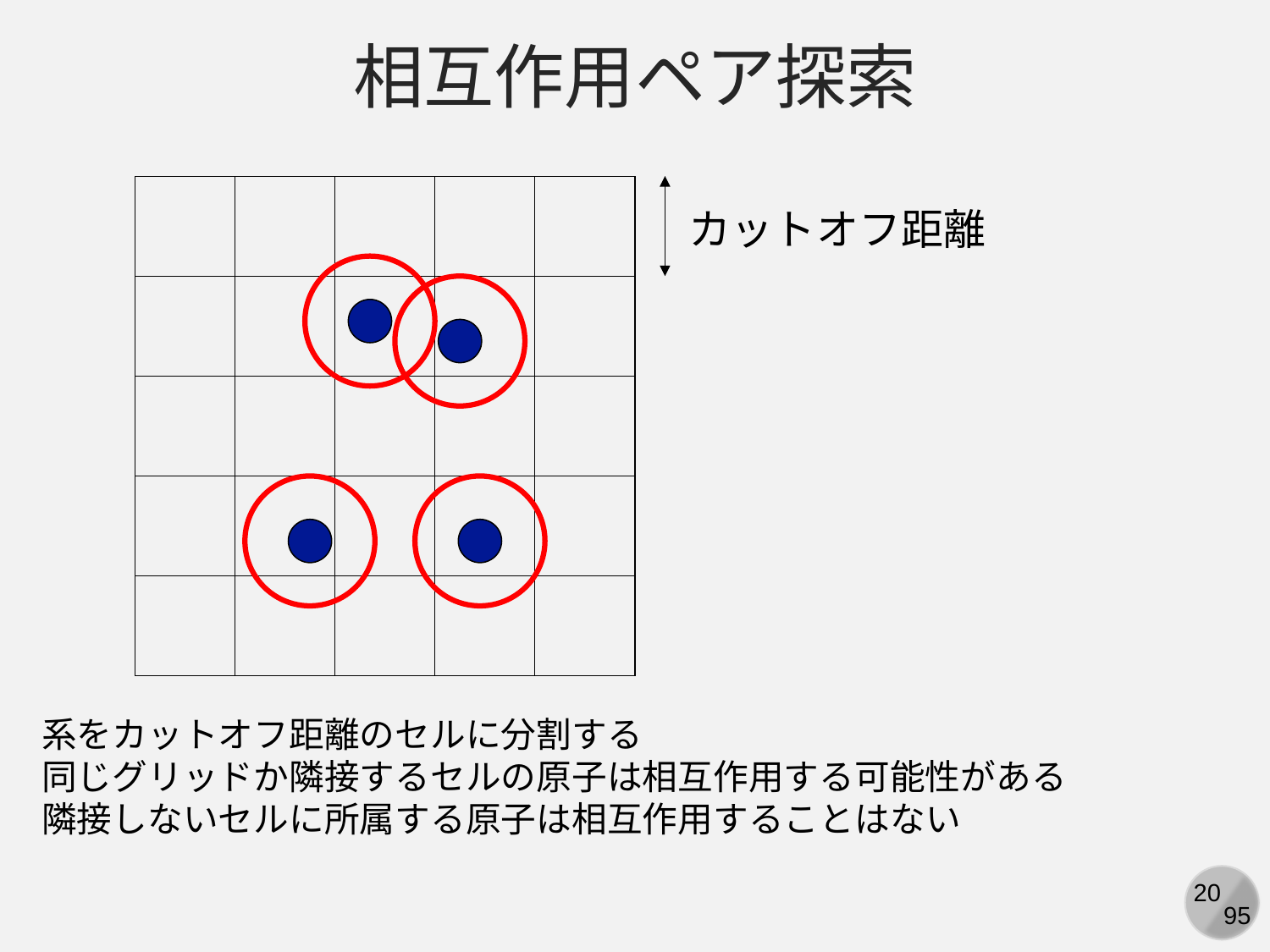

相互作用ペア探索
カットオフ距離

系をカットオフ距離のセルに分割する
同じグリッドか隣接するセルの原子は相互作用する可能性がある
隣接しないセルに所属する原子は相互作用することはない